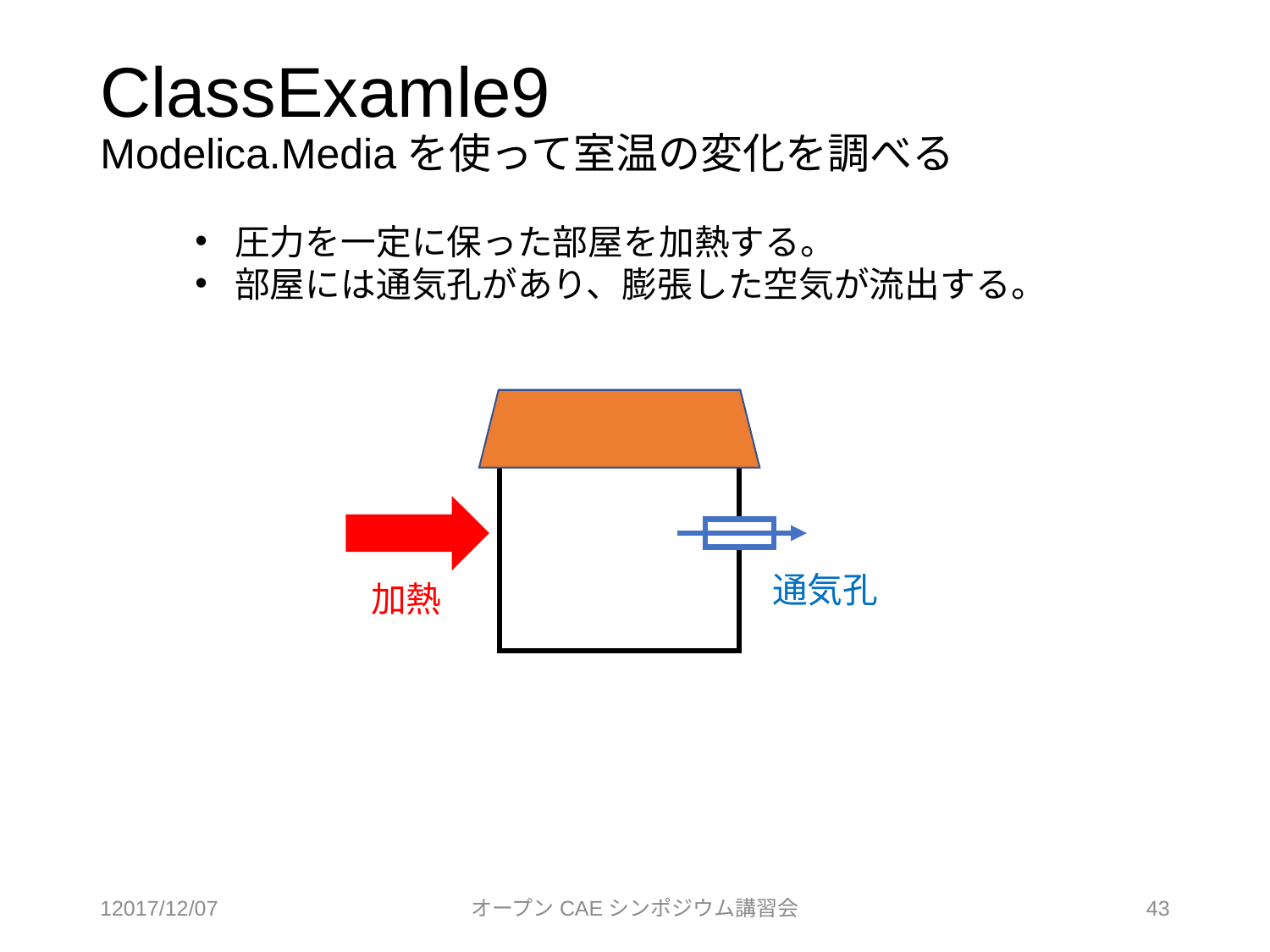

# ClassExamle9 Modelica.Mediaを使って室温の変化を調べる
圧力を一定に保った部屋を加熱する。
部屋には通気孔があり、膨張した空気が流出する。

通気孔
加熱
12017/12/07
オープンCAEシンポジウム講習会
43